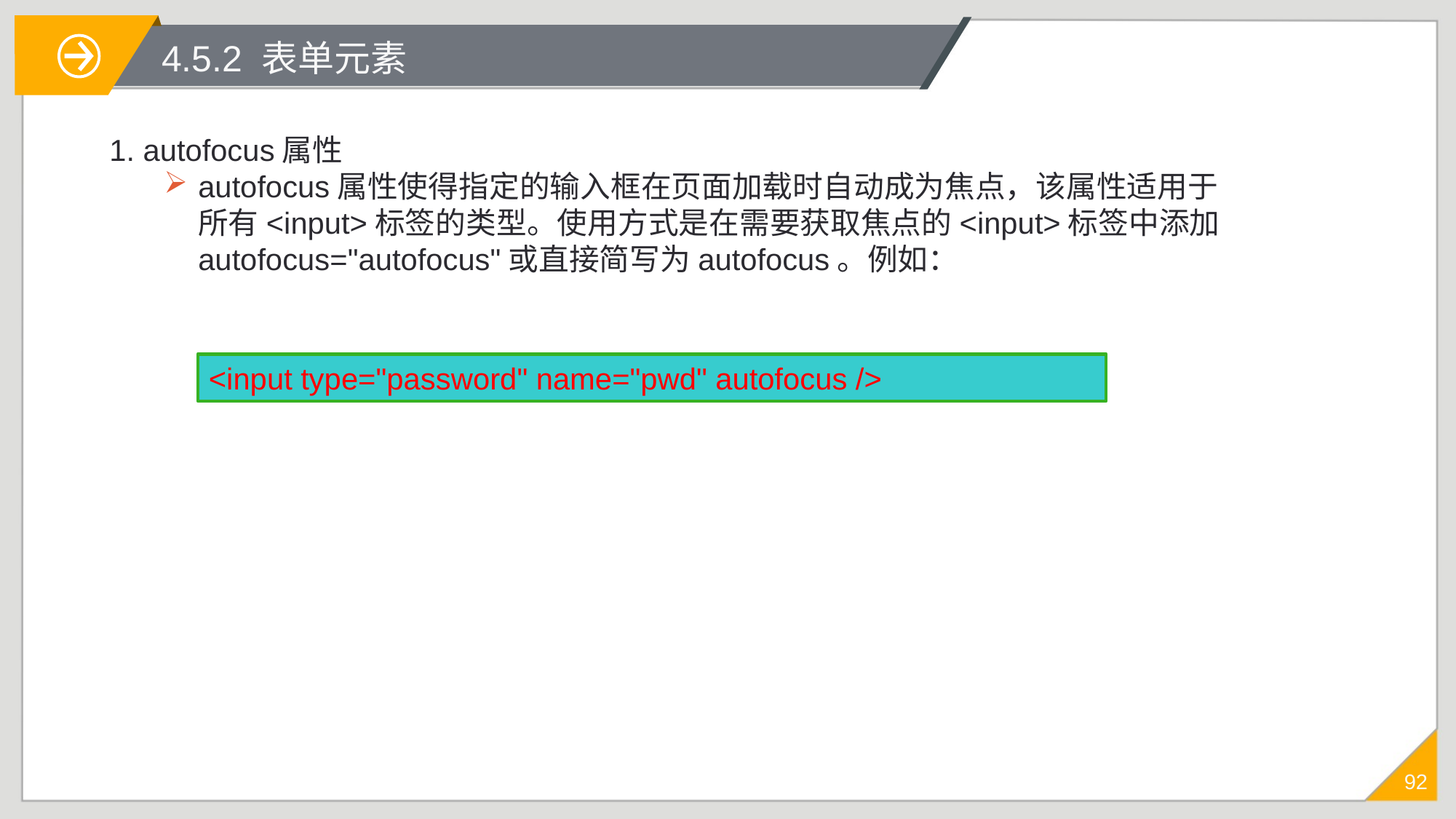

# 4.5.2 表单元素
1. autofocus属性
autofocus属性使得指定的输入框在页面加载时自动成为焦点，该属性适用于所有<input>标签的类型。使用方式是在需要获取焦点的<input>标签中添加autofocus="autofocus"或直接简写为autofocus。例如：

<input type="password" name="pwd" autofocus />